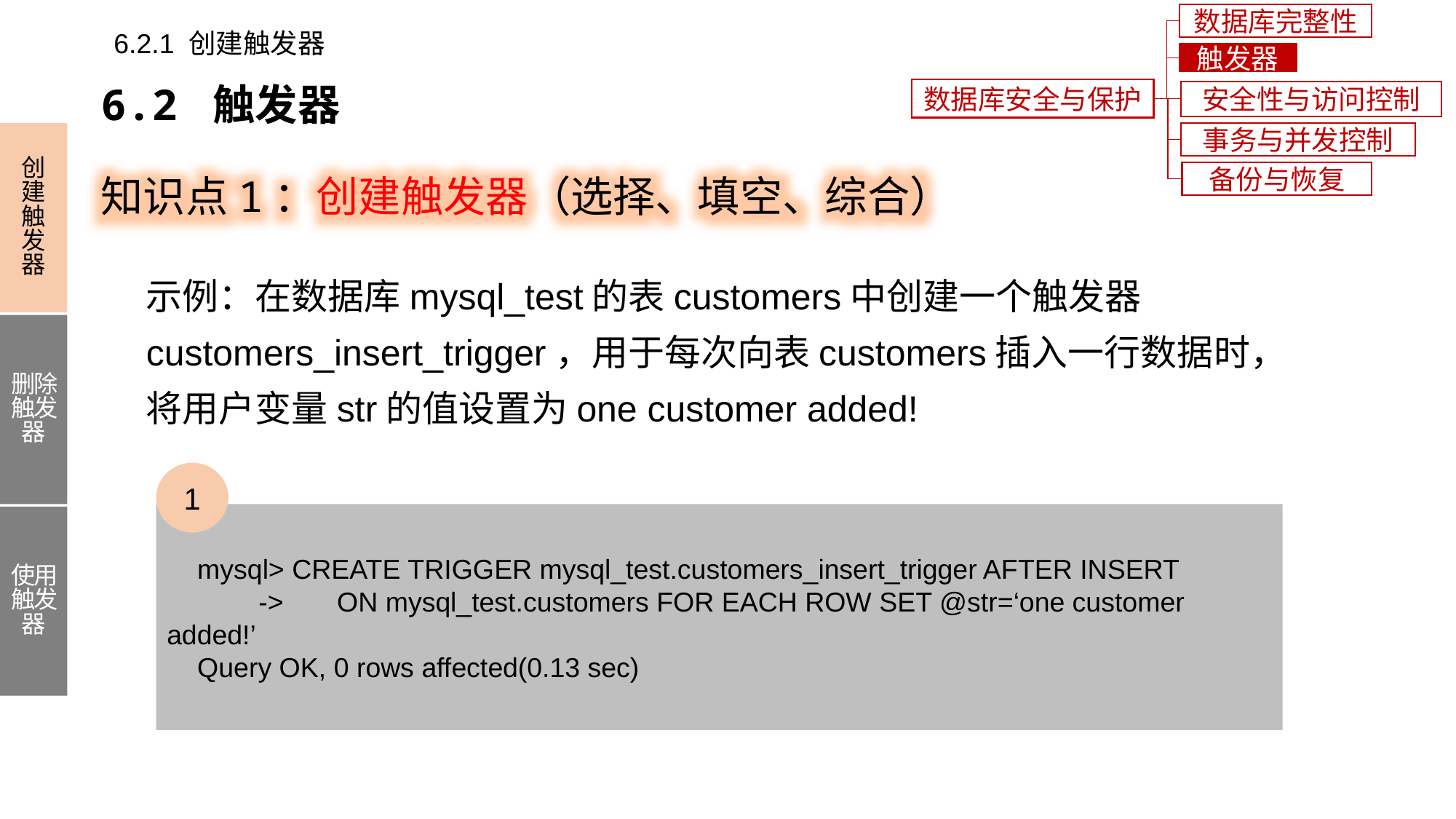

数据库完整性
6.2.1 创建触发器
触发器
6.2 触发器
数据库安全与保护
安全性与访问控制
事务与并发控制
创建触发器
删除触发器
使用触发器
知识点1：创建触发器（选择、填空、综合）
备份与恢复
示例：在数据库mysql_test的表customers中创建一个触发器customers_insert_trigger，用于每次向表customers插入一行数据时，将用户变量str的值设置为one customer added!
1
    mysql> CREATE TRIGGER mysql_test.customers_insert_trigger AFTER INSERT
            ->       ON mysql_test.customers FOR EACH ROW SET @str=‘one customer added!’
    Query OK, 0 rows affected(0.13 sec)